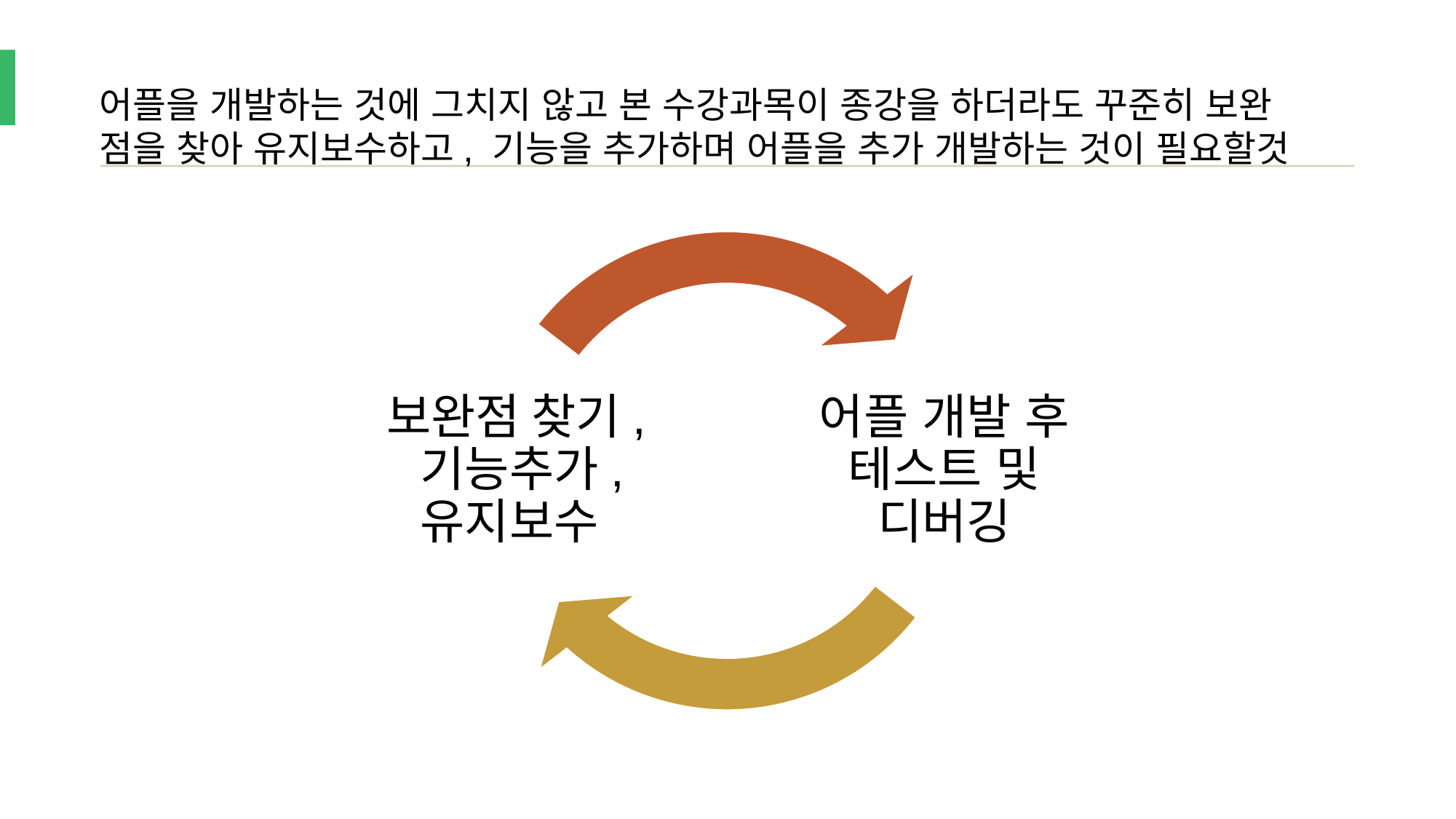

#

어플을 개발하는 것에 그치지 않고 본 수강과목이 종강을 하더라도 꾸준히 보완
점을 찾아 유지보수하고, 기능을 추가하며 어플을 추가 개발하는 것이 필요할것

어플 개발 후 테스트 및 디버깅
보완점 찾기, 기능추가, 유지보수